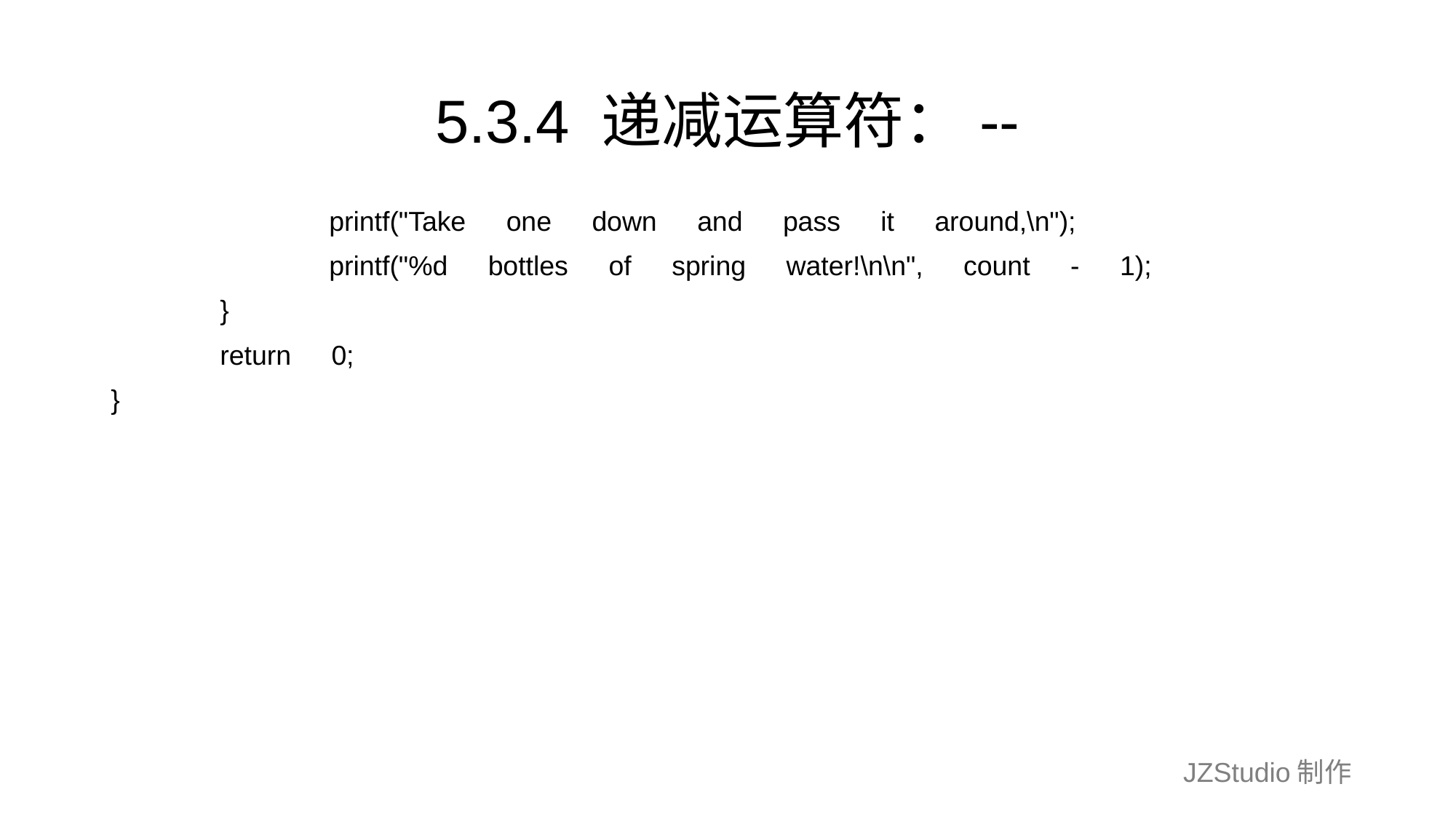

# 5.3.4 递减运算符：--
		printf("Take　one　down　and　pass　it　around,\n");
		printf("%d　bottles　of　spring　water!\n\n",　count　-　1);
	}
	return　0;
}